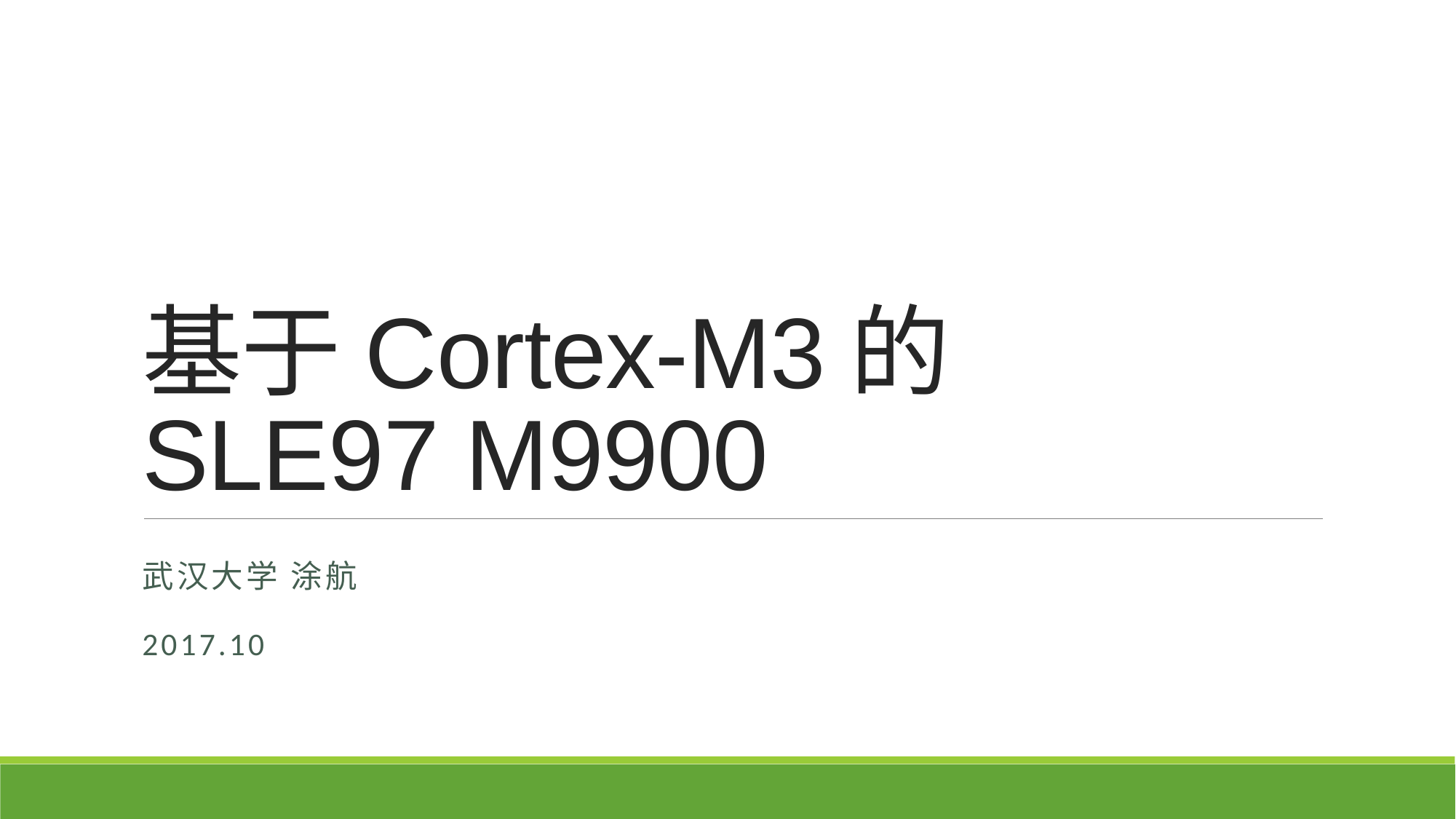

# 基于Cortex-M3的 SLE97 M9900
武汉大学 涂航
2017.10